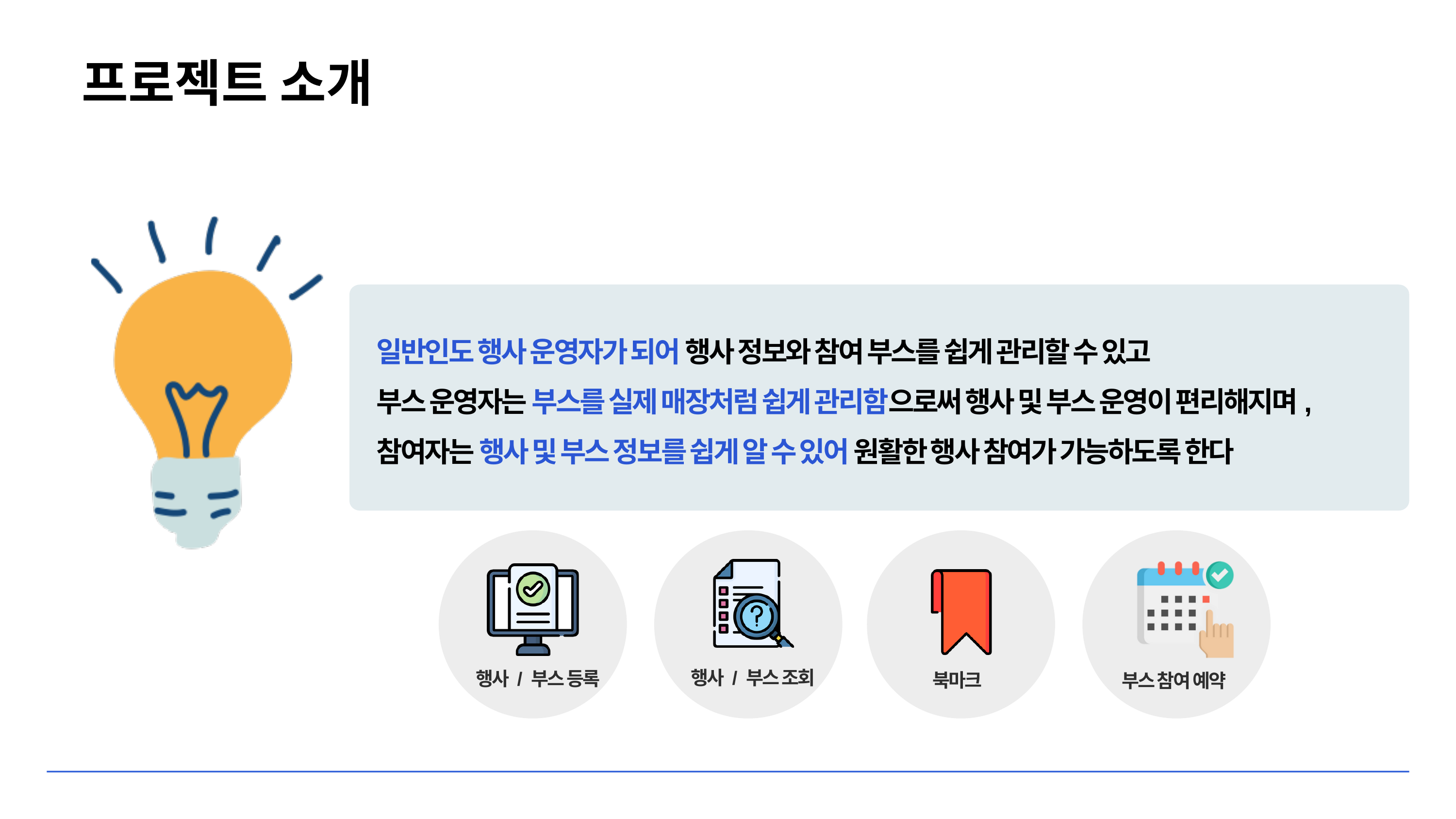

프로젝트 소개

일반인도 행사 운영자가 되어 행사 정보와 참여 부스를 쉽게 관리할 수 있고
부스 운영자는 부스를 실제 매장처럼 쉽게 관리함으로써 행사 및 부스 운영이 편리해지며,
참여자는 행사 및 부스 정보를 쉽게 알 수 있어 원활한 행사 참여가 가능하도록 한다

행사 / 부스 조회
행사 / 부스 등록
북마크
부스 참여 예약